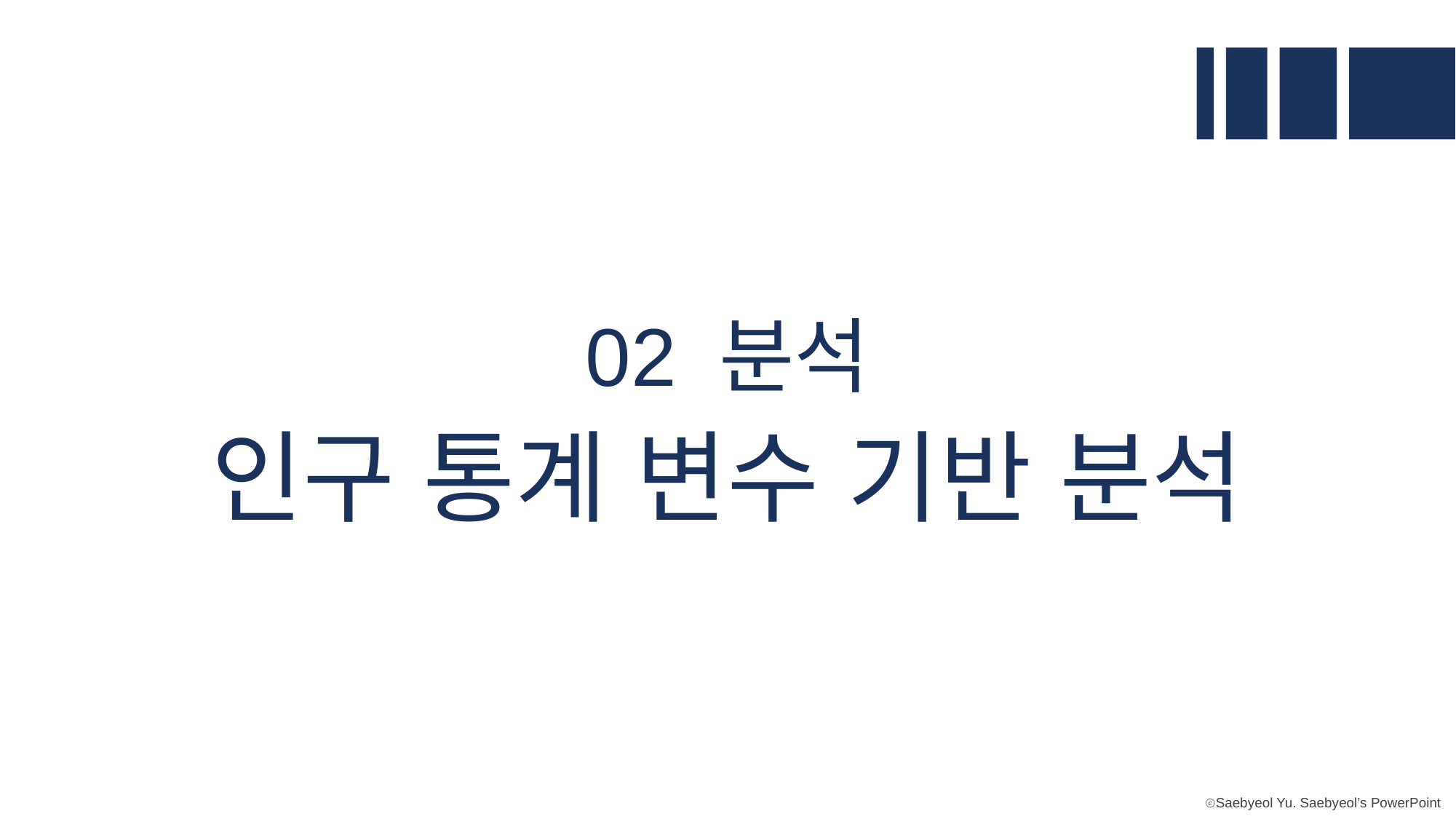

02 분석
인구 통계 변수 기반 분석